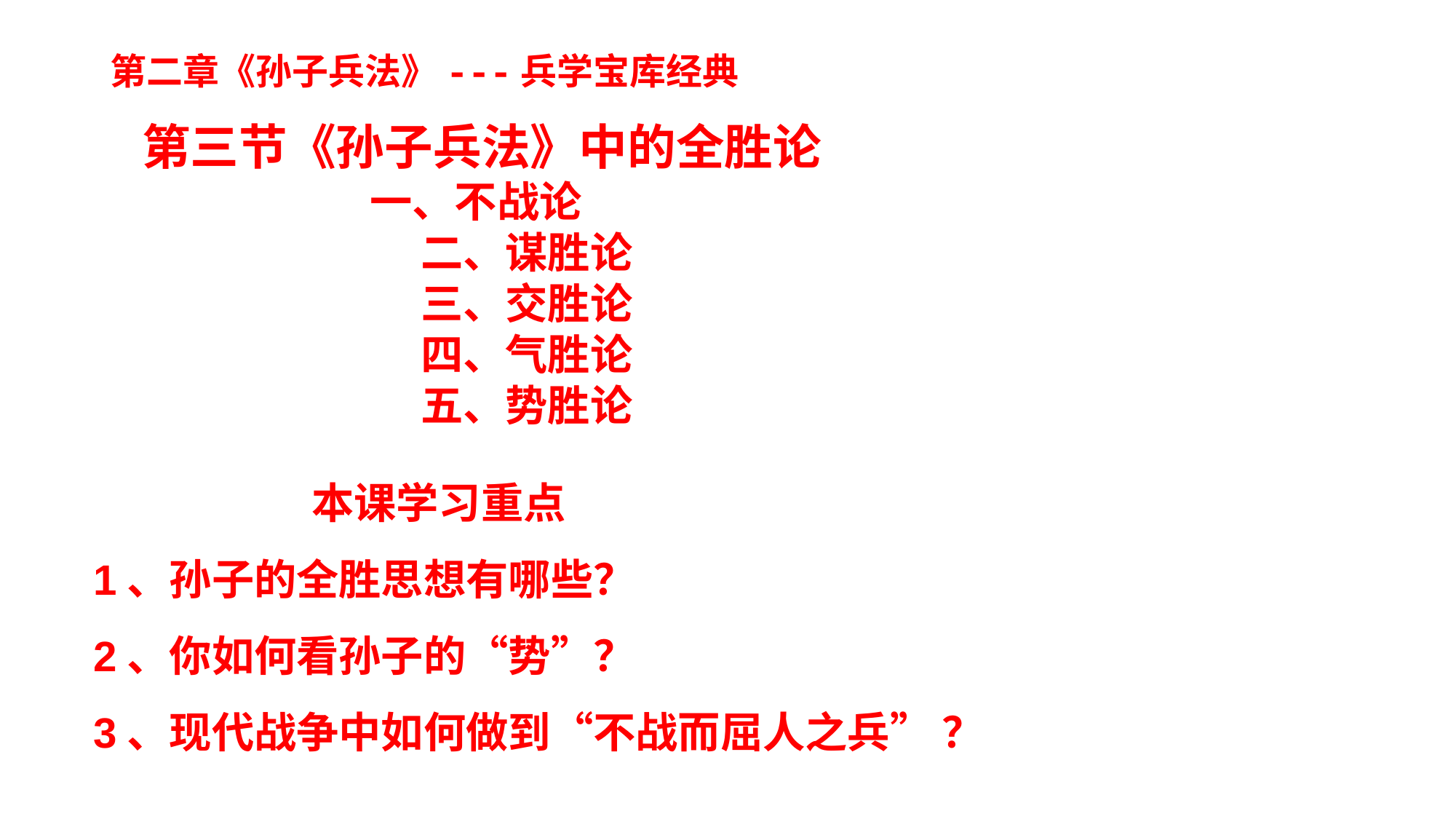

第二章《孙子兵法》---兵学宝库经典
    第三节《孙子兵法》中的全胜论
    		     一、不战论
			二、谋胜论
			三、交胜论
			四、气胜论
			五、势胜论
		本课学习重点
1、孙子的全胜思想有哪些？
2、你如何看孙子的“势”？
3、现代战争中如何做到“不战而屈人之兵” ？